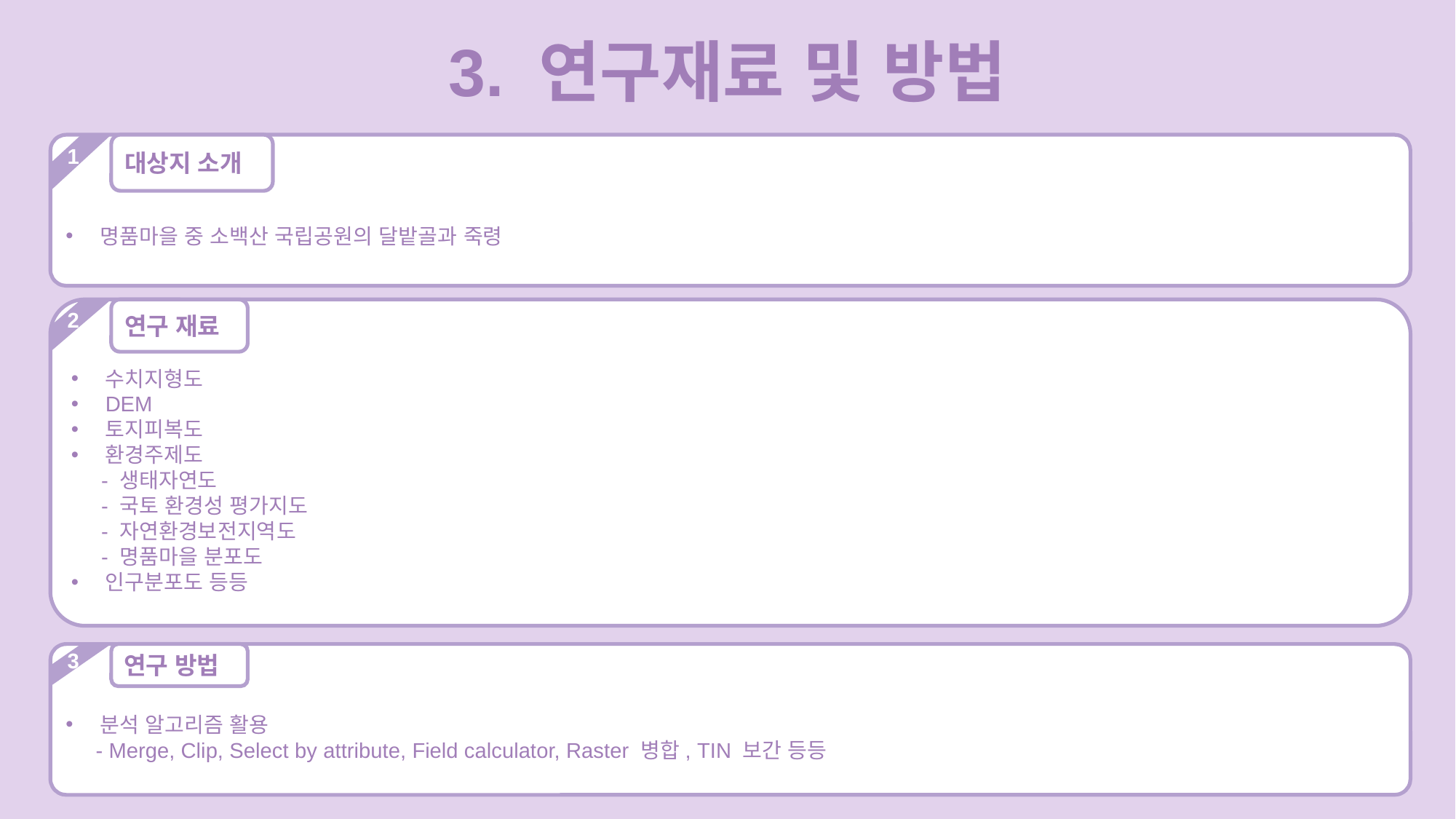

3. 연구재료 및 방법

명품마을 중 소백산 국립공원의 달밭골과 죽령
1
대상지 소개

수치지형도
DEM
토지피복도
환경주제도
     - 생태자연도
     - 국토 환경성 평가지도
     - 자연환경보전지역도
     - 명품마을 분포도
인구분포도 등등

2
연구 재료

분석 알고리즘 활용
     - Merge, Clip, Select by attribute, Field calculator, Raster 병합, TIN 보간 등등

3
연구 방법